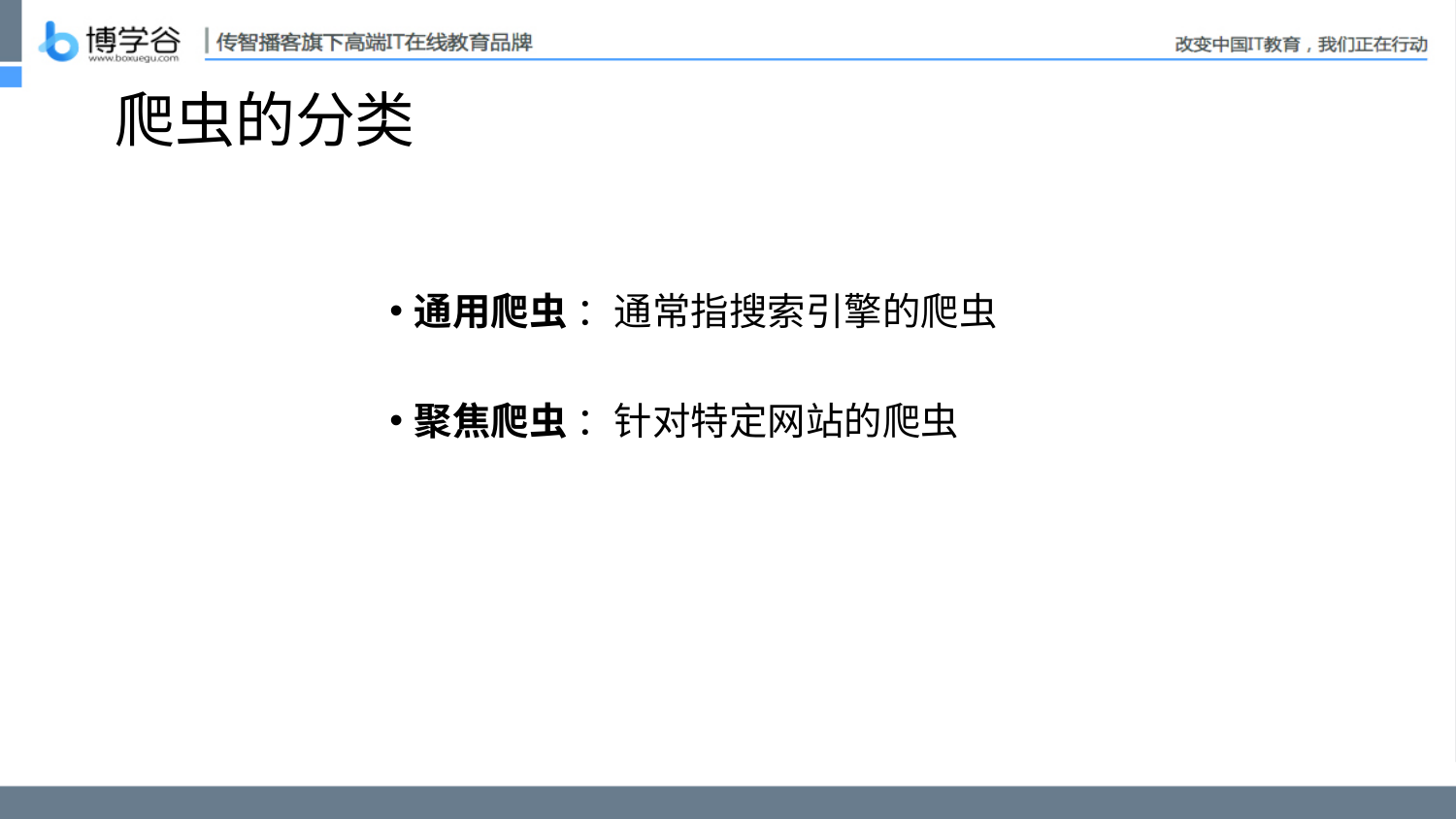

# 爬虫的分类
通用爬虫 ：通常指搜索引擎的爬虫

聚焦爬虫 ：针对特定网站的爬虫